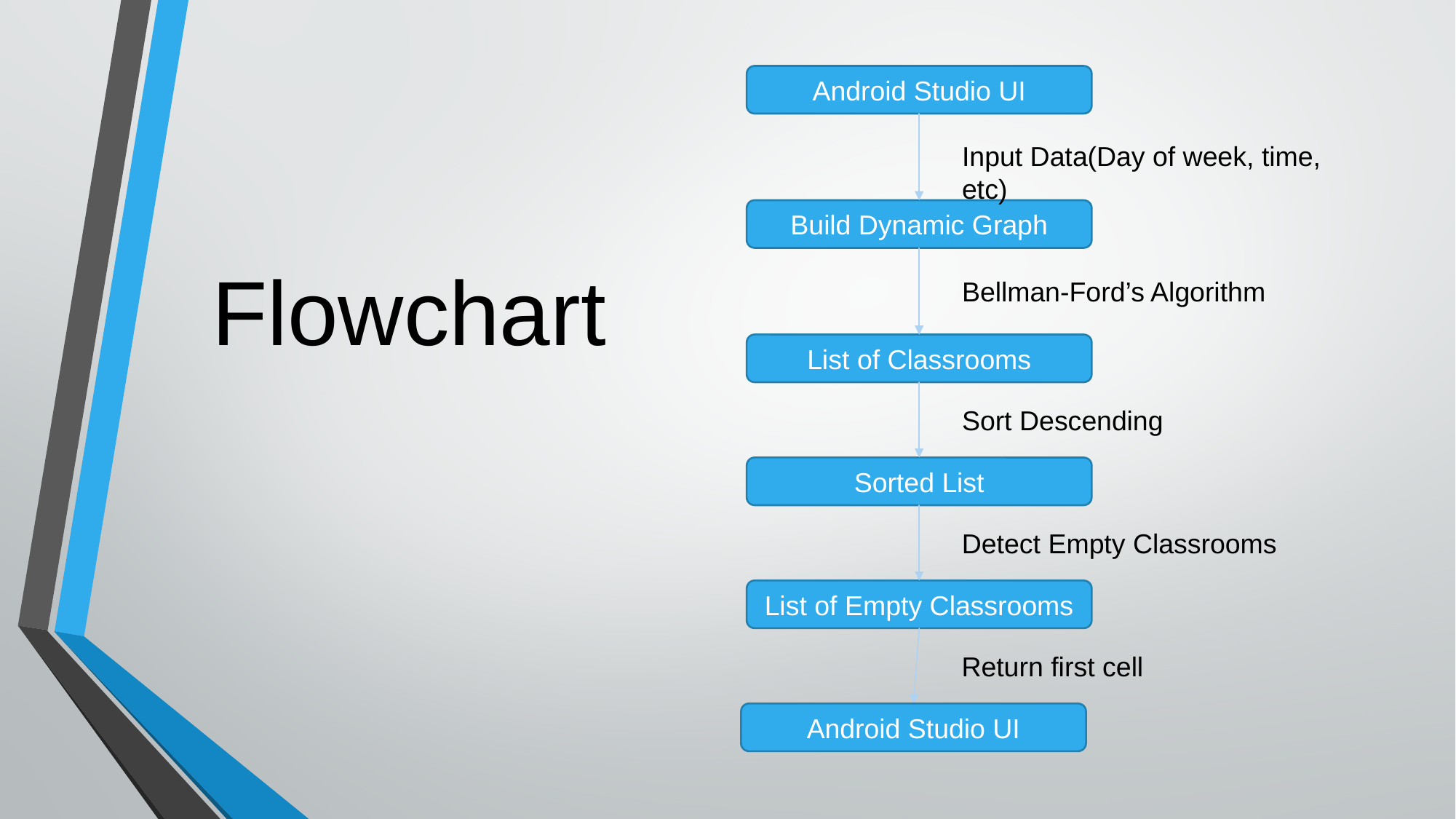

Android Studio UI
Input Data(Day of week, time, etc)
Build Dynamic Graph
# Flowchart
Bellman-Ford’s Algorithm
List of Classrooms
Sort Descending
Sorted List
Detect Empty Classrooms
List of Empty Classrooms
Return first cell
Android Studio UI
여기서 구두로 지난주 발표시에 bfs를 이용한 탐색을 하기로 했으나,
프로그램 이 동작하는 순서 상 다익스트라 알고리즘을 이용하는게
유리하다고 판단했다.